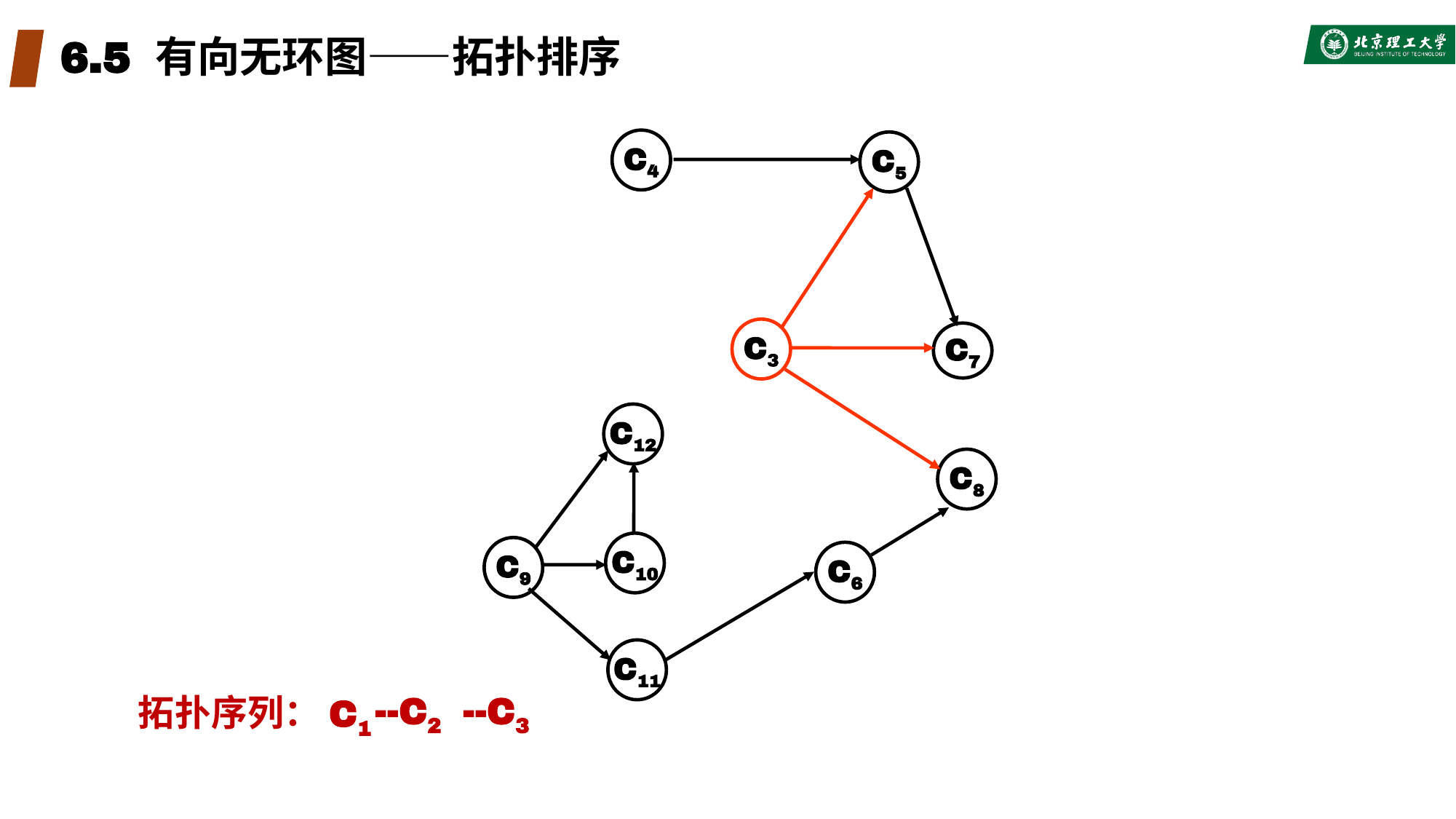

# 6.5 有向无环图——拓扑排序
C4
C5

C3
C7

C12
C8

C10
C9
C6

C11
--C2
--C3
拓扑序列：C1